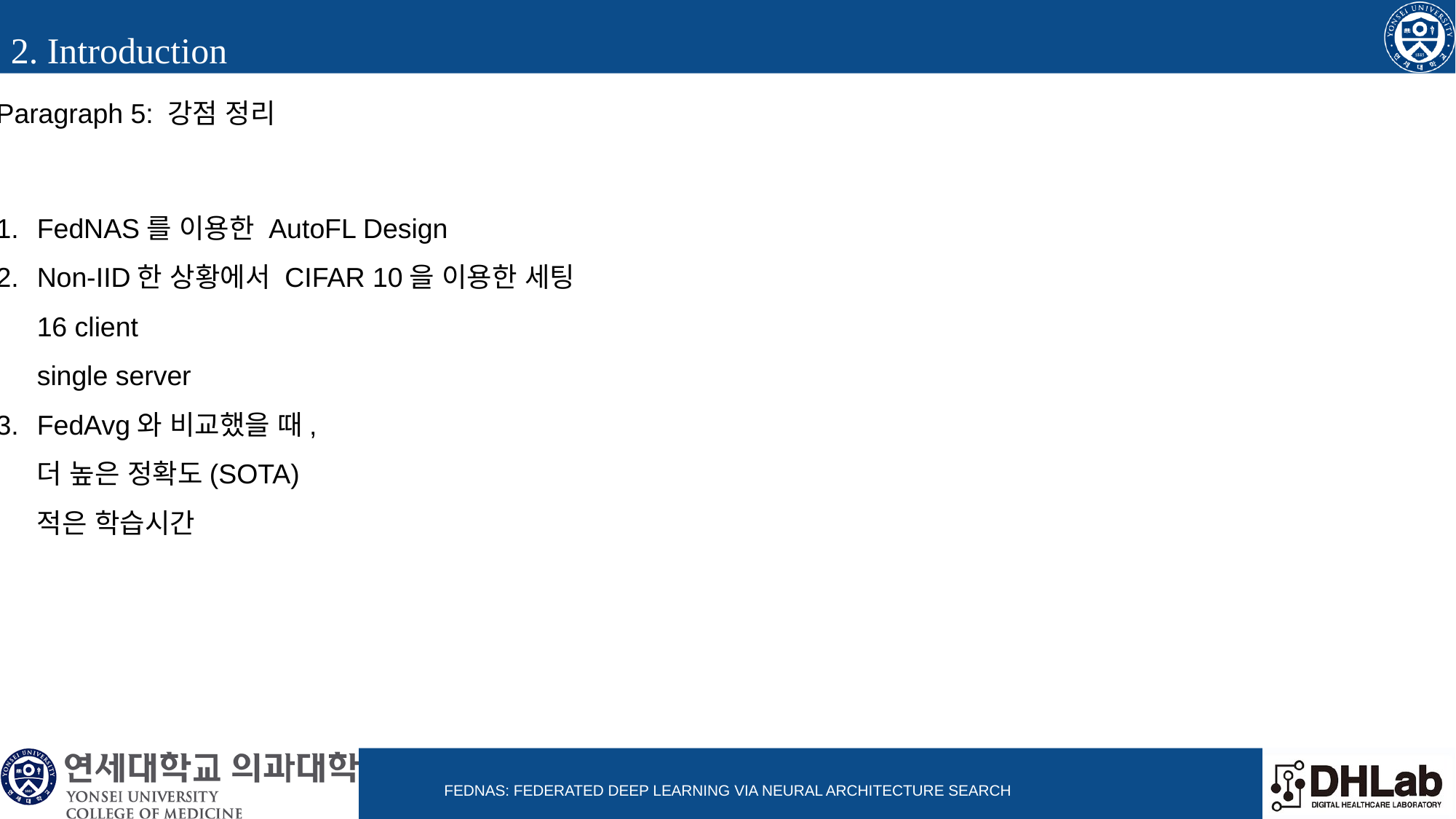

2. Introduction
Paragraph 5: 강점 정리

FedNAS를 이용한 AutoFL Design
Non-IID한 상황에서 CIFAR 10을 이용한 세팅
16 client
single server
FedAvg와 비교했을 때,
더 높은 정확도(SOTA)
적은 학습시간